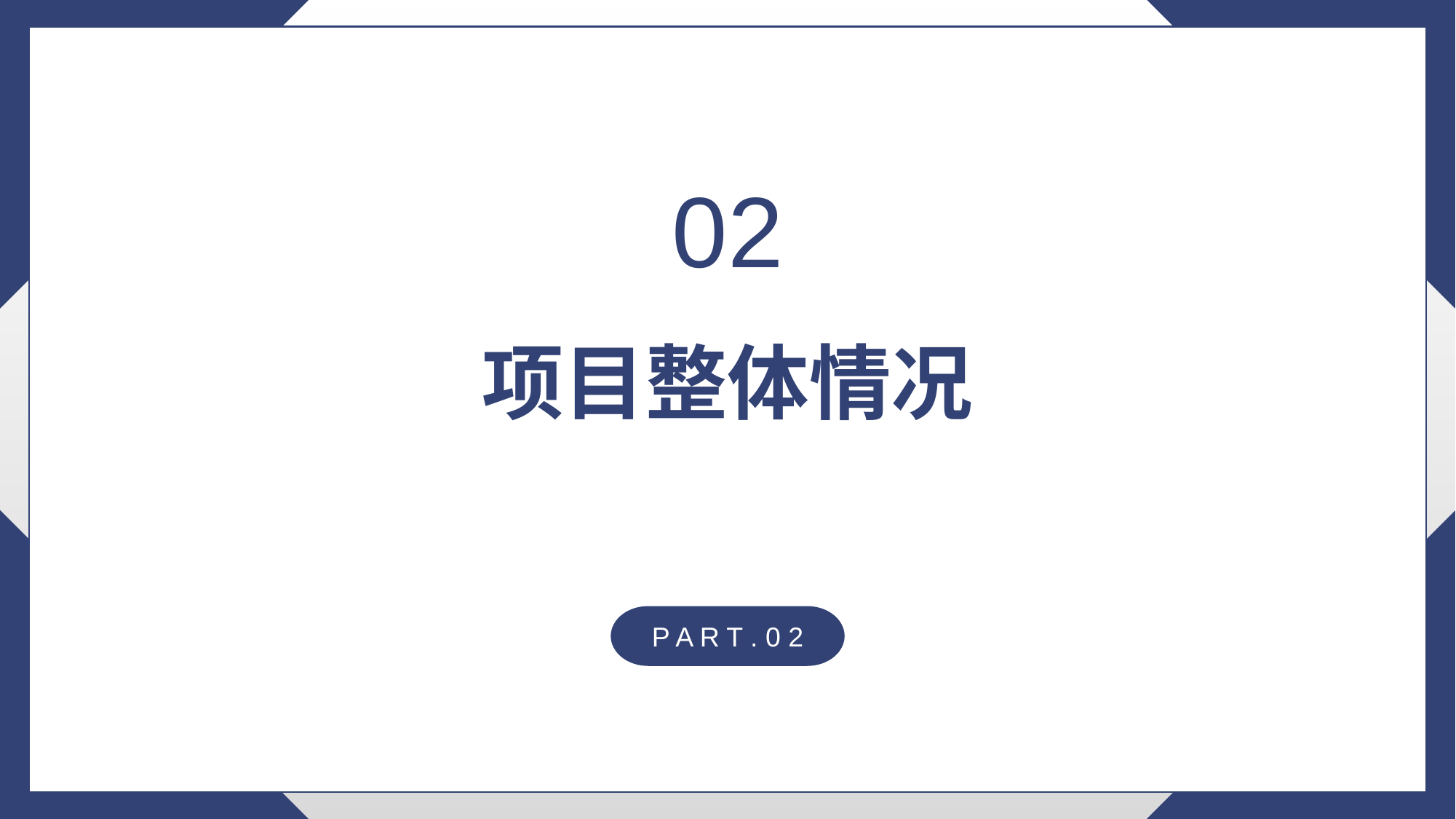

02
项目整体情况

P A R T . 0 2